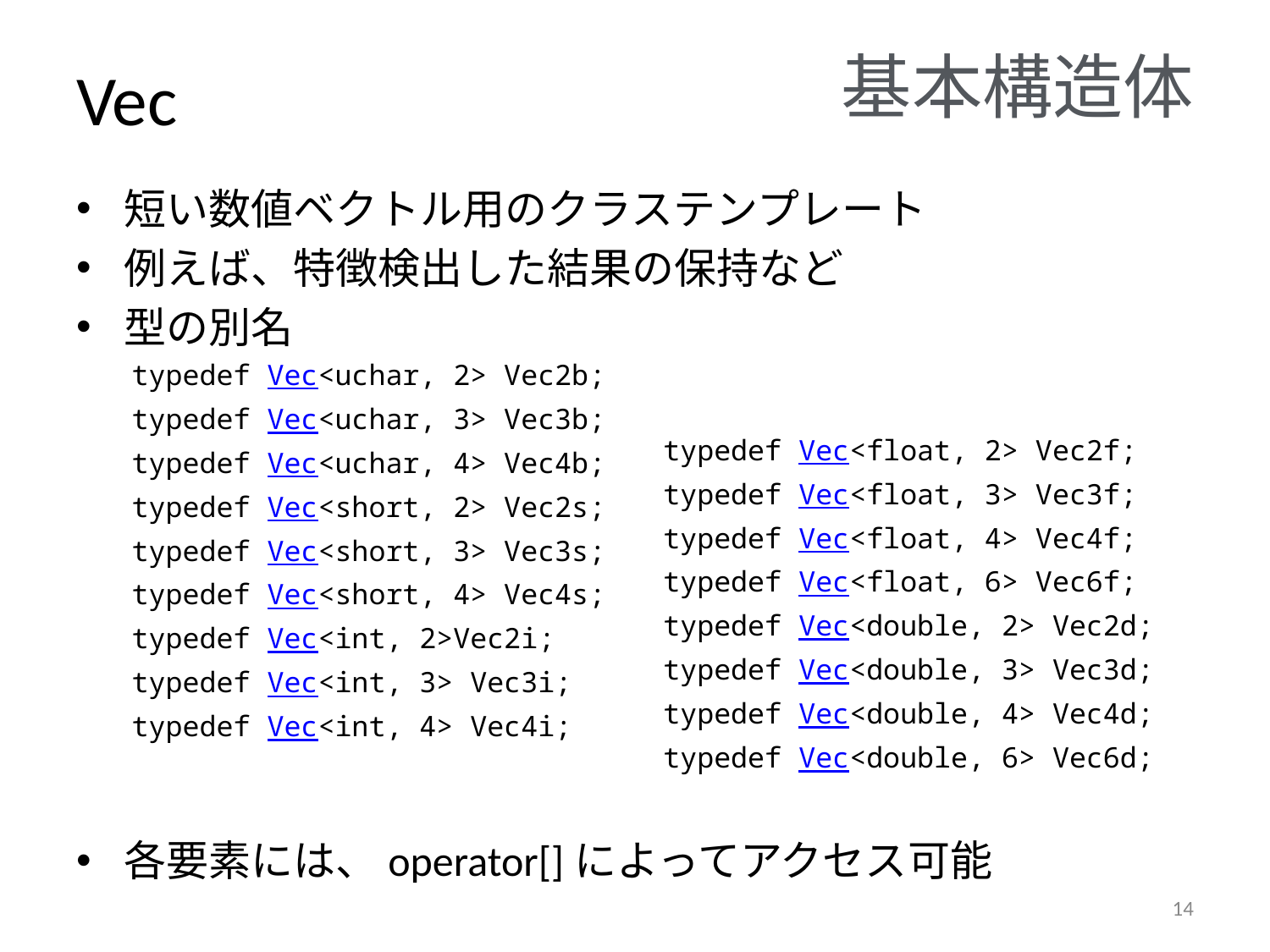

基本構造体
# Vec
短い数値ベクトル用のクラステンプレート
例えば、特徴検出した結果の保持など
型の別名
typedef Vec<uchar, 2> Vec2b;
typedef Vec<uchar, 3> Vec3b;
typedef Vec<uchar, 4> Vec4b;
typedef Vec<short, 2> Vec2s;
typedef Vec<short, 3> Vec3s;
typedef Vec<short, 4> Vec4s;
typedef Vec<int, 2>Vec2i;
typedef Vec<int, 3> Vec3i;
typedef Vec<int, 4> Vec4i;

各要素には、operator[]によってアクセス可能
typedef Vec<float, 2> Vec2f;
typedef Vec<float, 3> Vec3f;
typedef Vec<float, 4> Vec4f;
typedef Vec<float, 6> Vec6f;
typedef Vec<double, 2> Vec2d;
typedef Vec<double, 3> Vec3d;
typedef Vec<double, 4> Vec4d;
typedef Vec<double, 6> Vec6d;
14